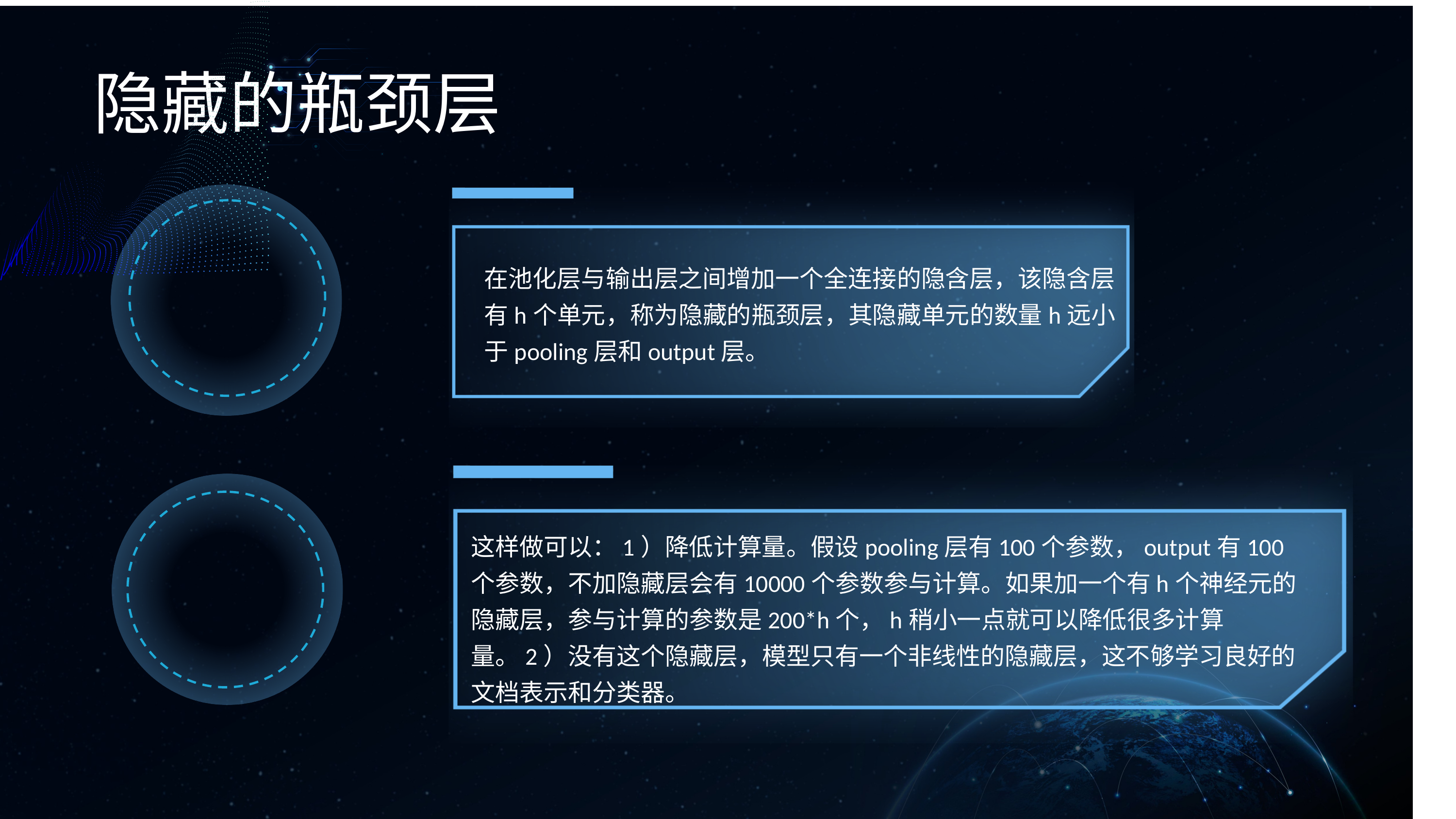

隐藏的瓶颈层

在池化层与输出层之间增加一个全连接的隐含层，该隐含层有h个单元，称为隐藏的瓶颈层，其隐藏单元的数量h远小于pooling层和output层。

这样做可以：1）降低计算量。假设pooling层有100个参数，output有100个参数，不加隐藏层会有10000个参数参与计算。如果加一个有h个神经元的隐藏层，参与计算的参数是200*h个，h稍小一点就可以降低很多计算量。2）没有这个隐藏层，模型只有一个非线性的隐藏层，这不够学习良好的文档表示和分类器。